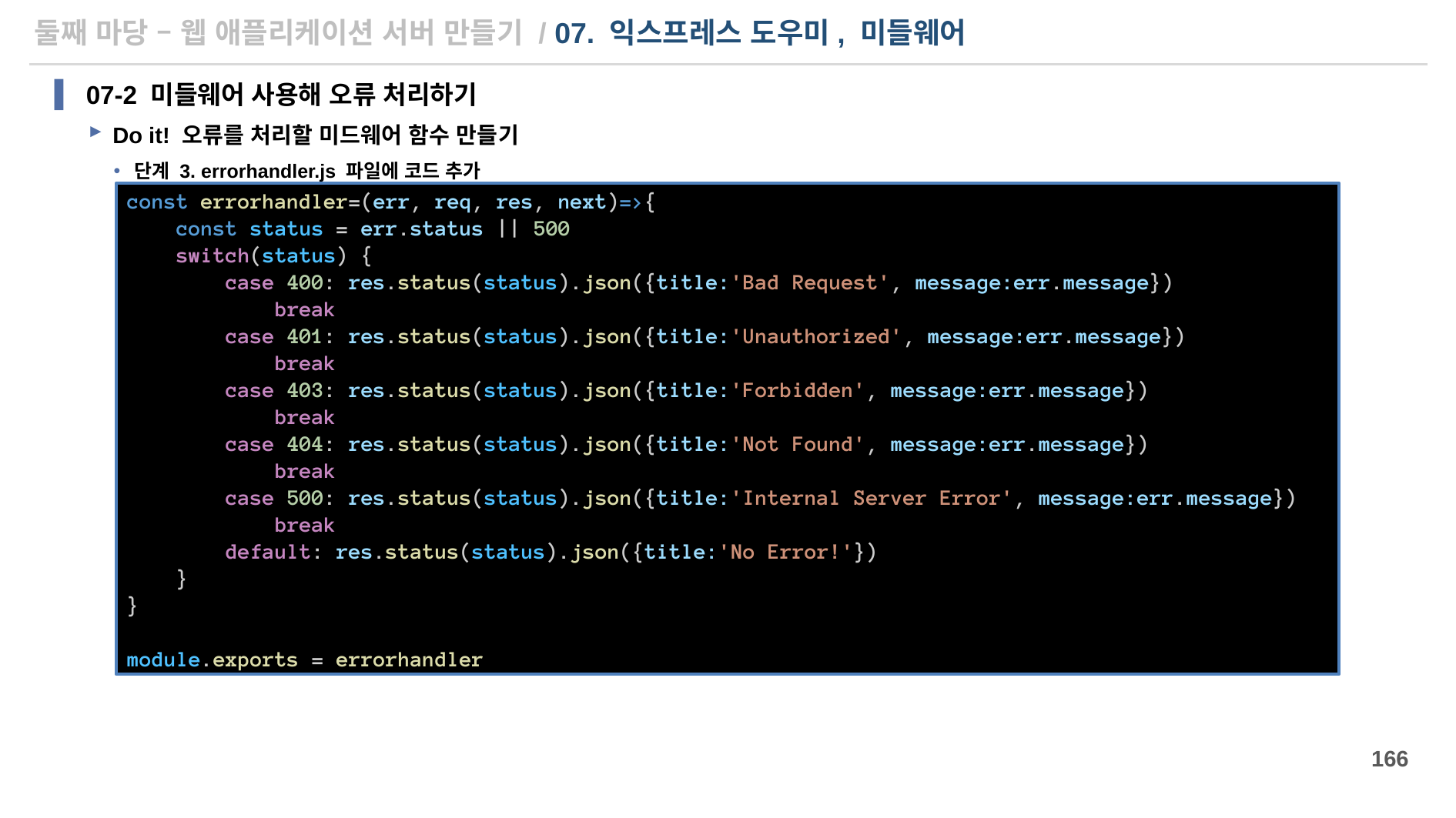

# 둘째 마당 – 웹 애플리케이션 서버 만들기 / 07. 익스프레스 도우미, 미들웨어
07-2 미들웨어 사용해 오류 처리하기
Do it! 오류를 처리할 미드웨어 함수 만들기
단계 3. errorhandler.js 파일에 코드 추가
const errorhandler=(err, req, res, next)=>{
    const status = err.status || 500
    switch(status) {
        case 400: res.status(status).json({title:'Bad Request', message:err.message})
            break
        case 401: res.status(status).json({title:'Unauthorized', message:err.message})
            break
        case 403: res.status(status).json({title:'Forbidden', message:err.message})
            break
        case 404: res.status(status).json({title:'Not Found', message:err.message})
            break
        case 500: res.status(status).json({title:'Internal Server Error', message:err.message})
            break
        default: res.status(status).json({title:'No Error!'})
    }
}
module.exports = errorhandler
166